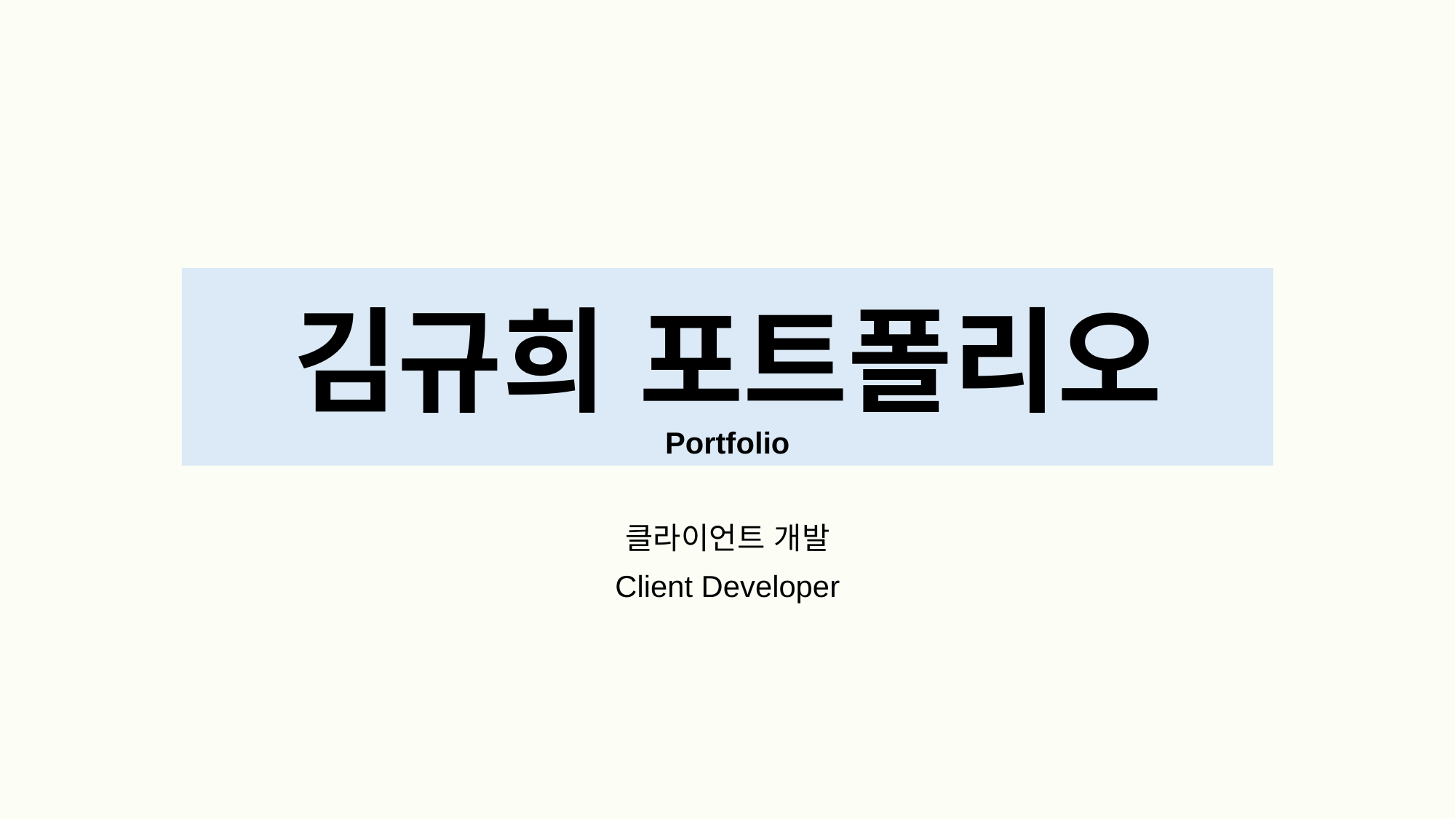

# 김규희 포트폴리오 Portfolio

클라이언트 개발
Client Developer